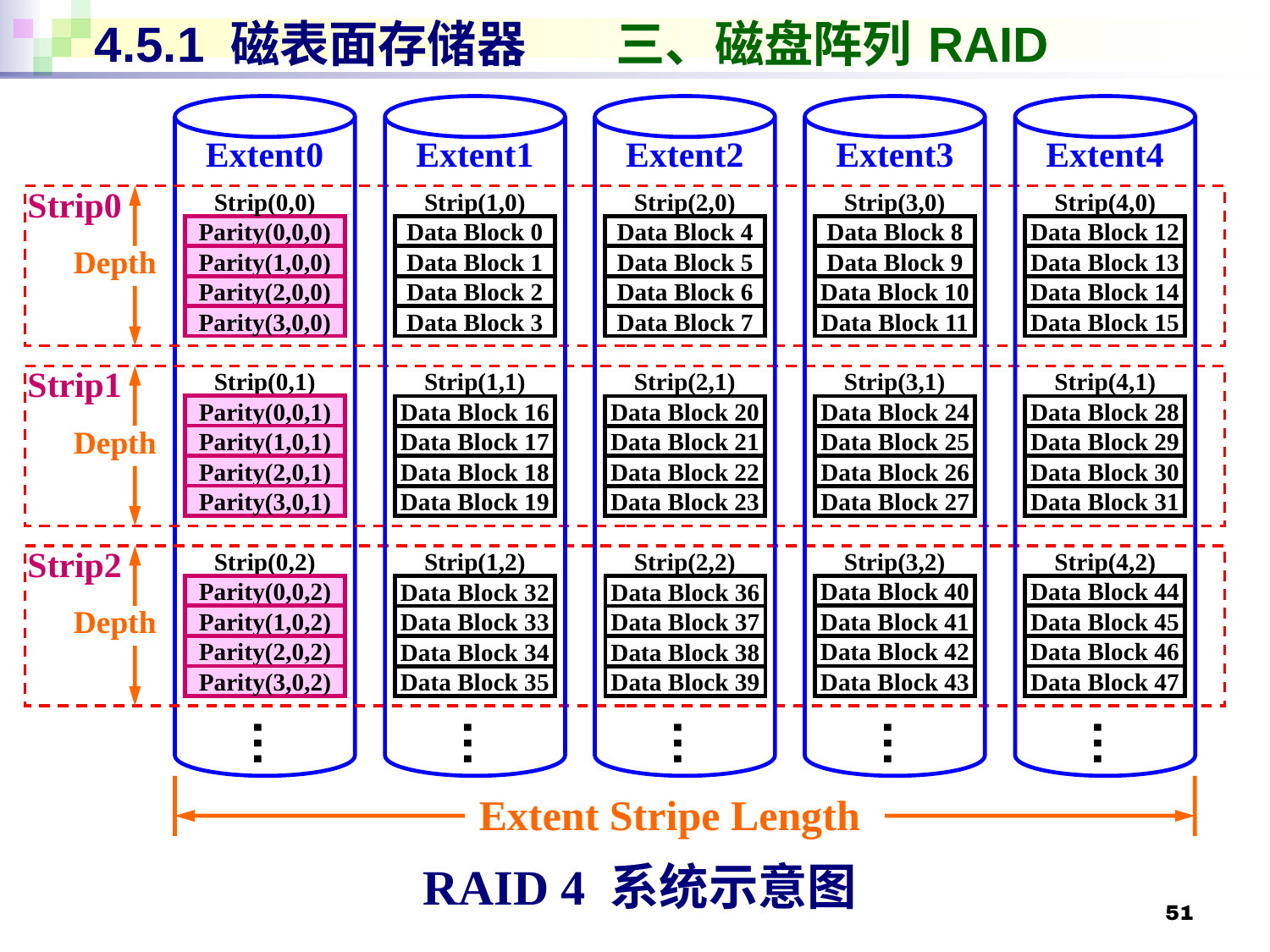

# 4.5.1 磁表面存储器        三、磁盘阵列 RAID

Extent0
Extent1
Extent2
Extent3
Extent4
Strip0

Strip(0,0)
Strip(1,0)
Strip(2,0)
Strip(3,0)
Strip(4,0)
Parity(0,0,0)
Data Block 0
Data Block 1
Data Block 2
Data Block 3
Data Block 4
Data Block 5
Data Block 6
Data Block 7
Data Block 8
Data Block 9
Data Block 10
Data Block 11
Data Block 12
Data Block 13
Data Block 14
Data Block 15
Depth
Parity(1,0,0)
Parity(2,0,0)

Parity(3,0,0)
Strip1

Strip(0,1)
Strip(1,1)
Strip(2,1)
Strip(3,1)
Strip(4,1)
Parity(0,0,1)
Data Block 16
Data Block 17
Data Block 18
Data Block 19
Data Block 20
Data Block 21
Data Block 22
Data Block 23
Data Block 24
Data Block 25
Data Block 26
Data Block 27
Data Block 28
Data Block 29
Data Block 30
Data Block 31
Depth
Parity(1,0,1)
Parity(2,0,1)

Parity(3,0,1)
Strip2

Strip(0,2)
Strip(1,2)
Strip(2,2)
Strip(3,2)
Strip(4,2)
Parity(0,0,2)
Data Block 40
Data Block 41
Data Block 42
Data Block 43
Data Block 44
Data Block 45
Data Block 46
Data Block 47
Data Block 32
Data Block 33
Data Block 34
Data Block 35
Data Block 36
Data Block 37
Data Block 38
Data Block 39
Depth
Parity(1,0,2)
Parity(2,0,2)

Parity(3,0,2)

…
…
…
…
…

Extent Stripe Length
RAID 4 系统示意图
51